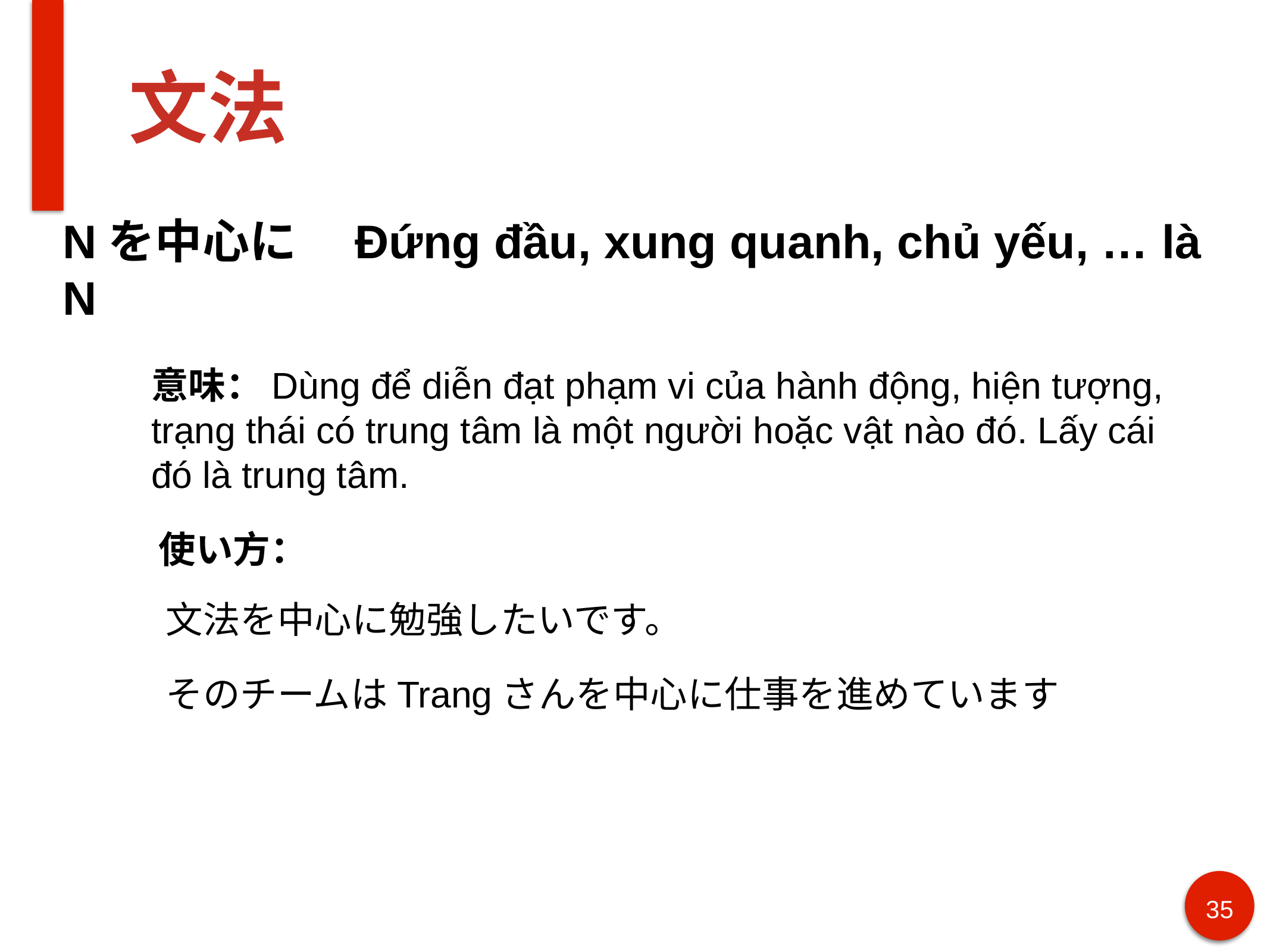

# 文法
Nを中心に　Đứng đầu, xung quanh, chủ yếu, … là N

意味：Dùng để diễn đạt phạm vi của hành động, hiện tượng, trạng thái có trung tâm là một người hoặc vật nào đó. Lấy cái đó là trung tâm.
使い方：
文法を中心に勉強したいです。
そのチームはTrangさんを中心に仕事を進めています
35